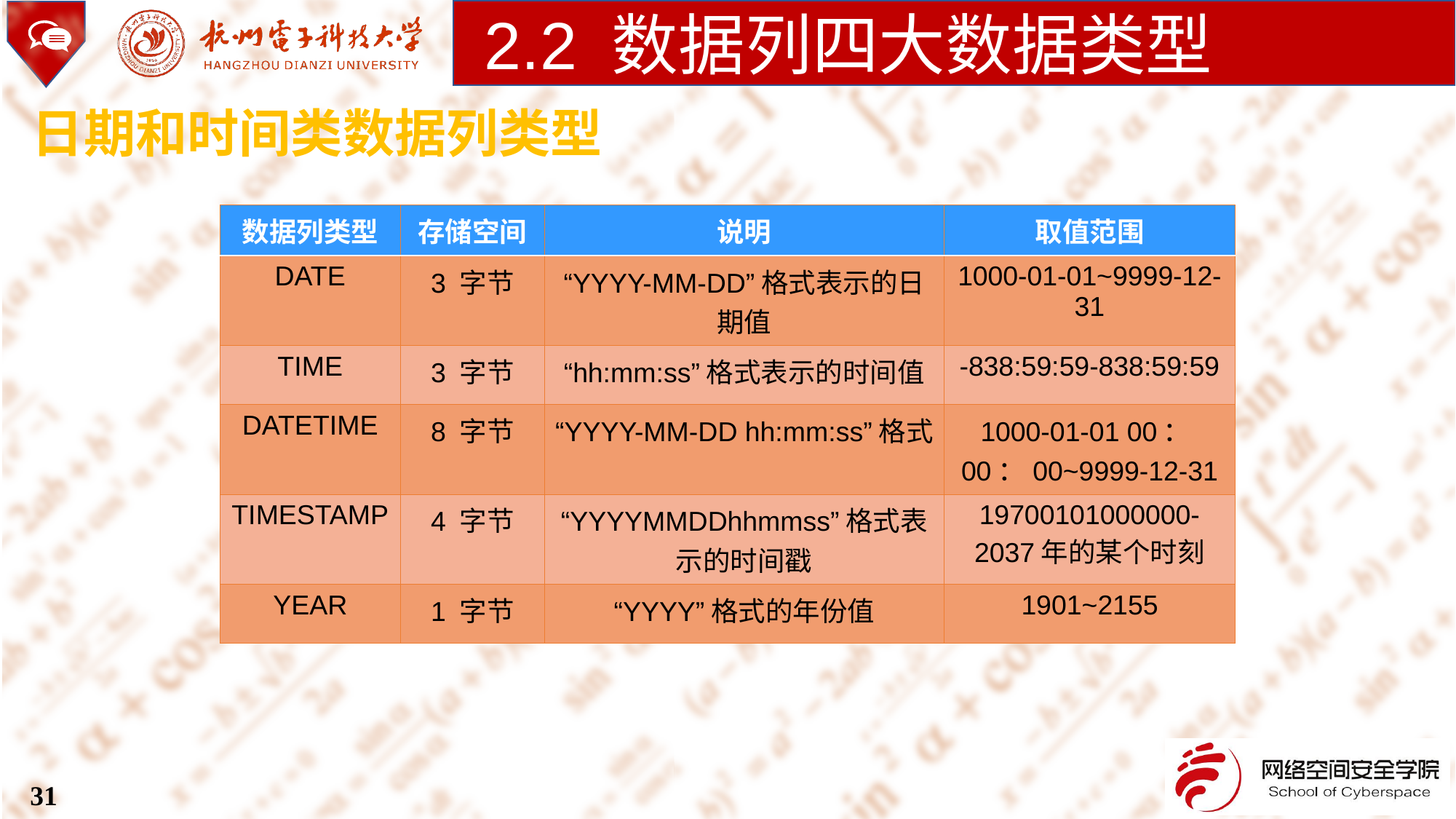

2.2 数据列四大数据类型
日期和时间类数据列类型
| 数据列类型 | 存储空间 | 说明 | 取值范围 |
| --- | --- | --- | --- |
| DATE | 3 字节 | “YYYY-MM-DD”格式表示的日期值 | 1000-01-01~9999-12-31 |
| TIME | 3 字节 | “hh:mm:ss”格式表示的时间值 | -838:59:59-838:59:59 |
| DATETIME | 8 字节 | “YYYY-MM-DD hh:mm:ss”格式 | 1000-01-01 00：00：00~9999-12-31 |
| TIMESTAMP | 4 字节 | “YYYYMMDDhhmmss”格式表示的时间戳 | 19700101000000-2037年的某个时刻 |
| YEAR | 1 字节 | “YYYY”格式的年份值 | 1901~2155 |
31